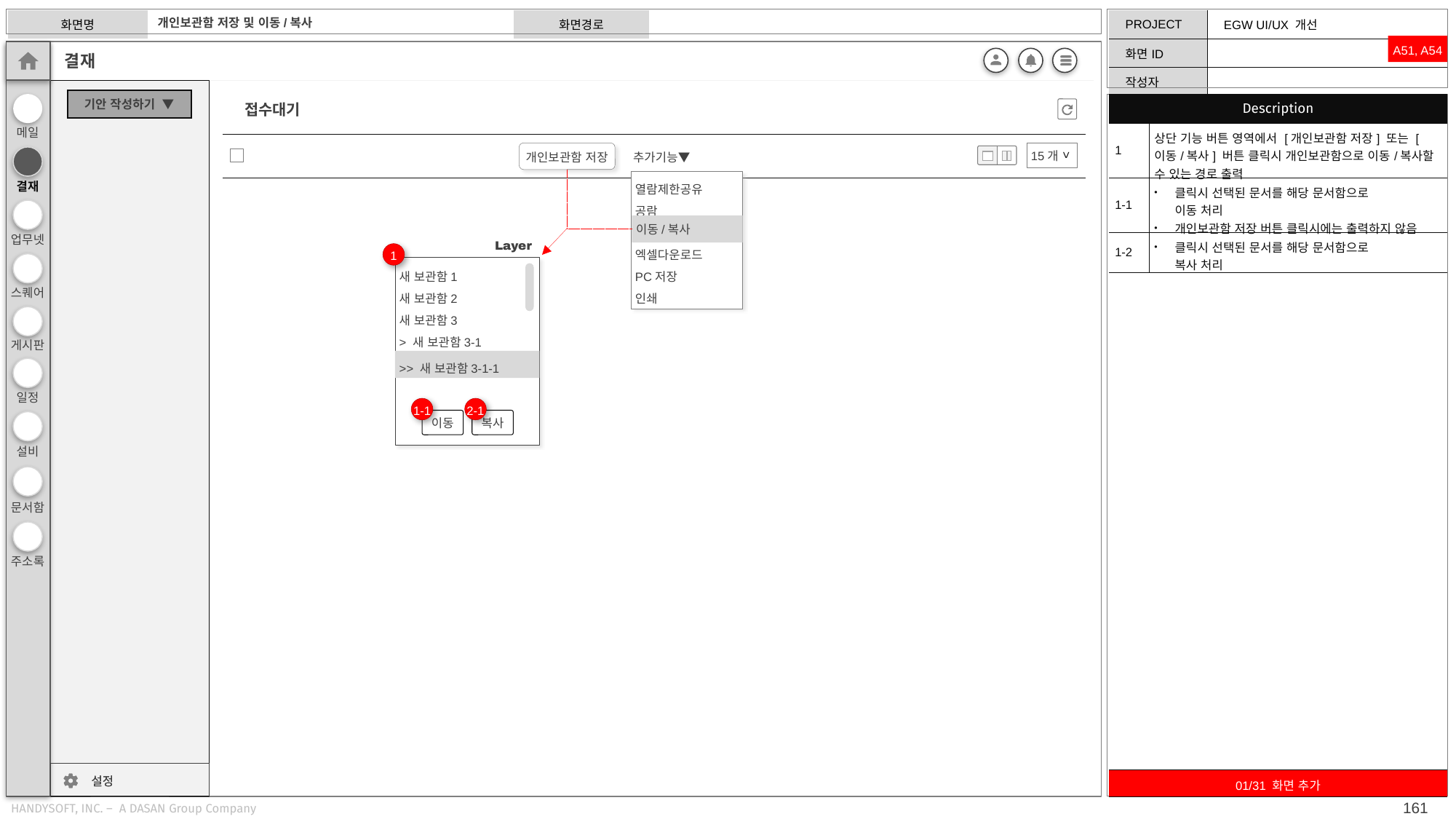

개인보관함 저장 및 이동/복사
A51, A54
| Description |  |
| --- | --- |
| 1 | 상단 기능 버튼 영역에서 [개인보관함 저장] 또는 [이동/복사] 버튼 클릭시 개인보관함으로 이동/복사할 수 있는 경로 출력 |
| 1-1 | 클릭시 선택된 문서를 해당 문서함으로 이동 처리 개인보관함 저장 버튼 클릭시에는 출력하지 않음 |
| 1-2 | 클릭시 선택된 문서를 해당 문서함으로 복사 처리 |

접수대기
추가기능▼
개인보관함 저장
>
15개

열람제한공유
공람
이동/복사
엑셀다운로드
PC저장
인쇄

이동/복사
Layer
1
새 보관함1
새 보관함2
새 보관함3
> 새 보관함3-1
>> 새 보관함3-1-1

>> 새 보관함3-1-1
1-1
2-1
이동
복사
| 01/31 화면 추가 |
| --- |